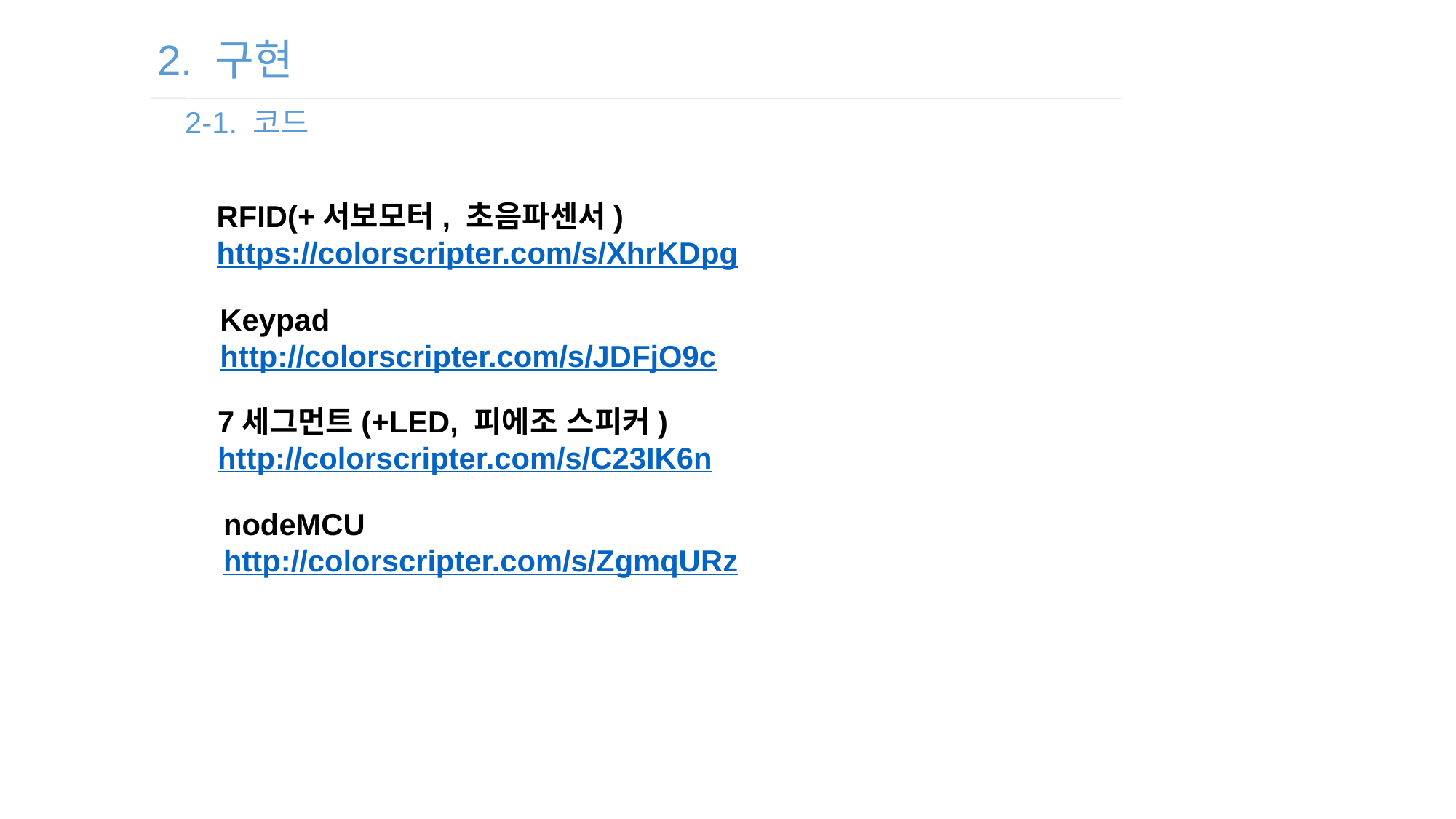

2. 구현

2-1. 코드
RFID(+서보모터, 초음파센서)
https://colorscripter.com/s/XhrKDpg
Keypad
http://colorscripter.com/s/JDFjO9c
7세그먼트(+LED, 피에조 스피커)
http://colorscripter.com/s/C23IK6n
nodeMCU
http://colorscripter.com/s/ZgmqURz